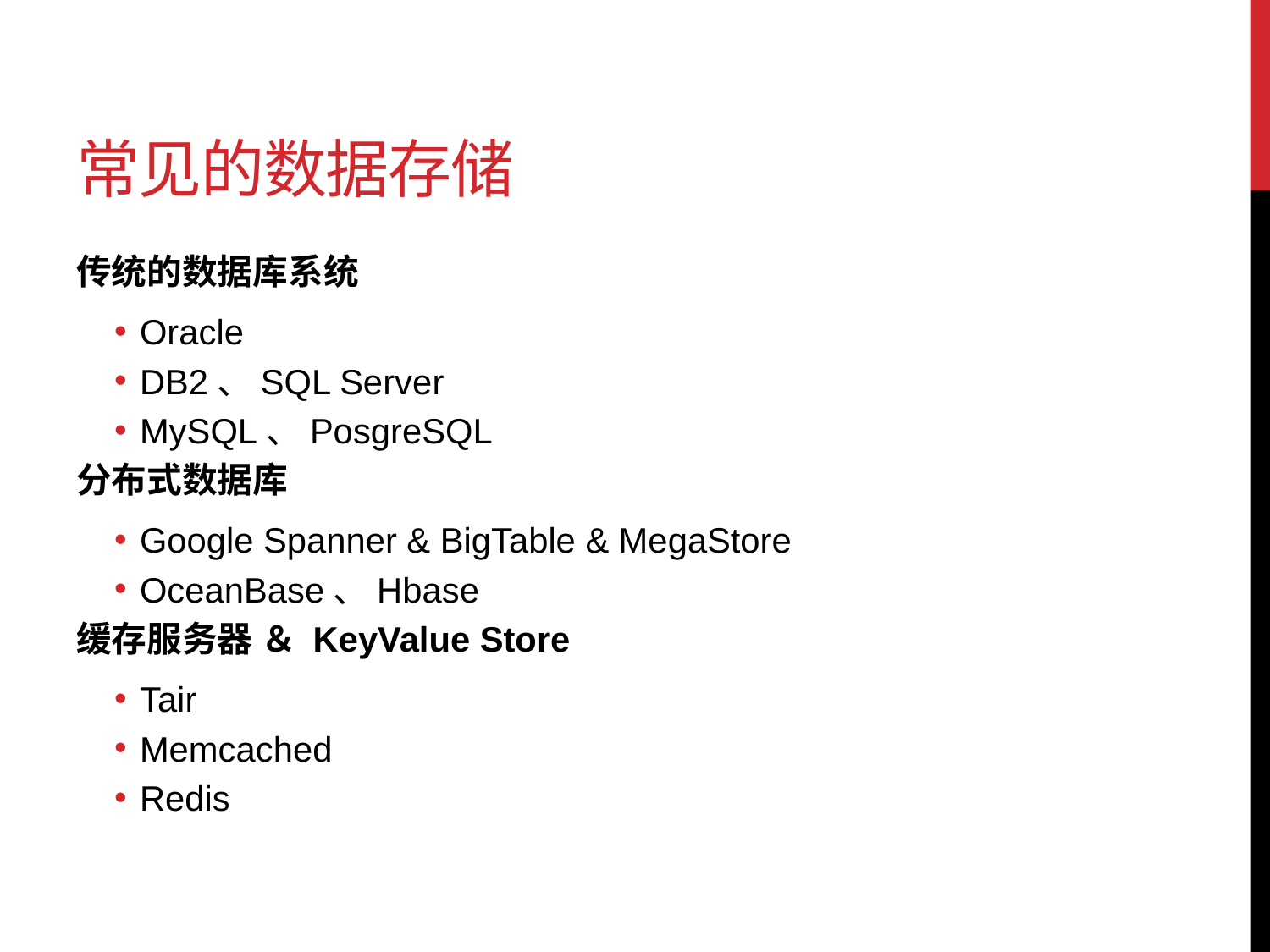

# 常见的数据存储
传统的数据库系统
Oracle
DB2、SQL Server
MySQL、PosgreSQL
分布式数据库
Google Spanner & BigTable & MegaStore
OceanBase、Hbase
缓存服务器 ＆ KeyValue Store
Tair
Memcached
Redis